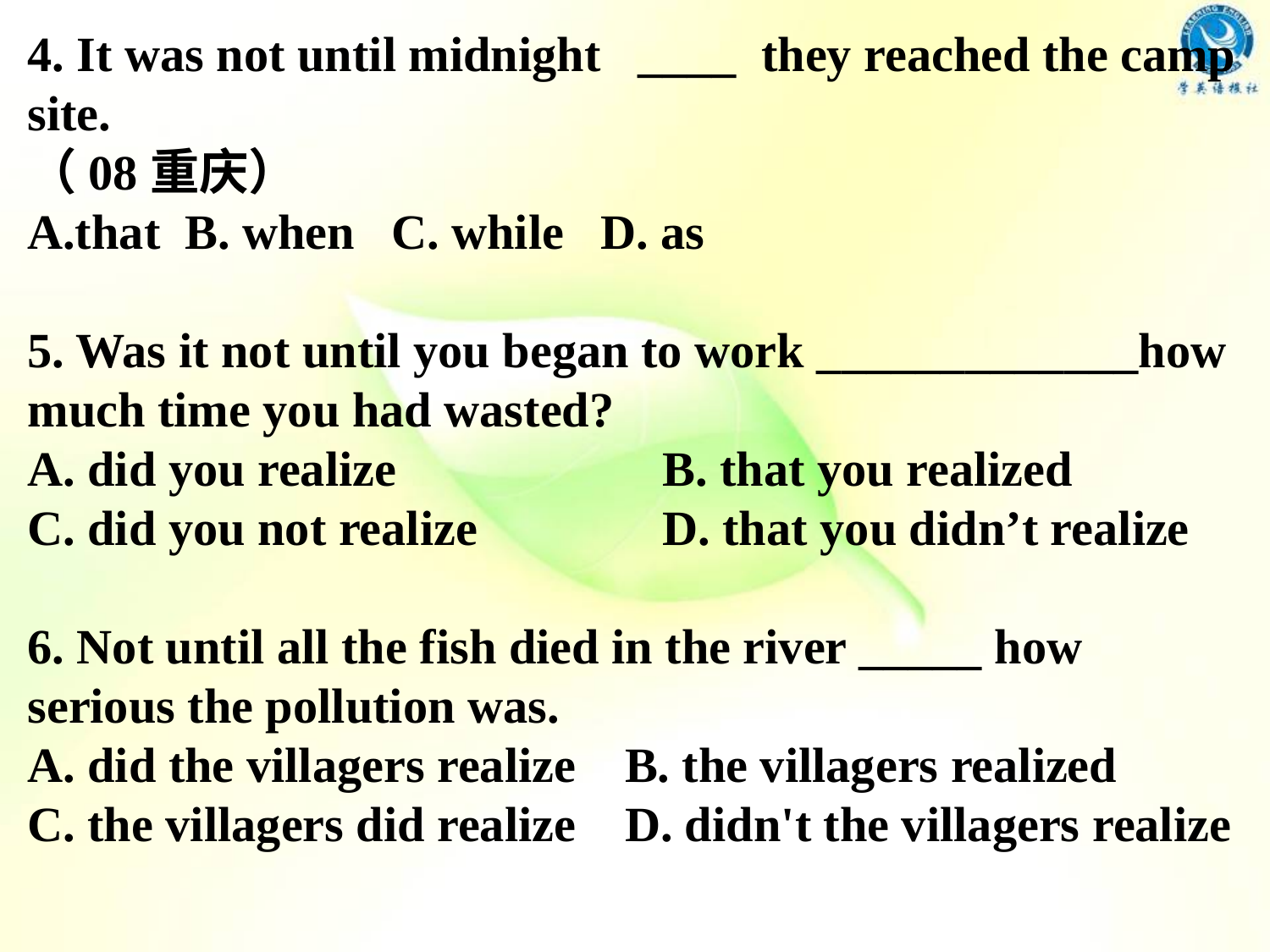

4. It was not until midnight   ____  they reached the camp site.
（08重庆）
that  B. when   C. while   D. as

5. Was it not until you began to work _____________how much time you had wasted?
A. did you realize 	     	B. that you realized
C. did you not realize    		D. that you didn’t realize

6. Not until all the fish died in the river _____ how serious the pollution was.
A. did the villagers realize    B. the villagers realized
C. the villagers did realize    D. didn't the villagers realize